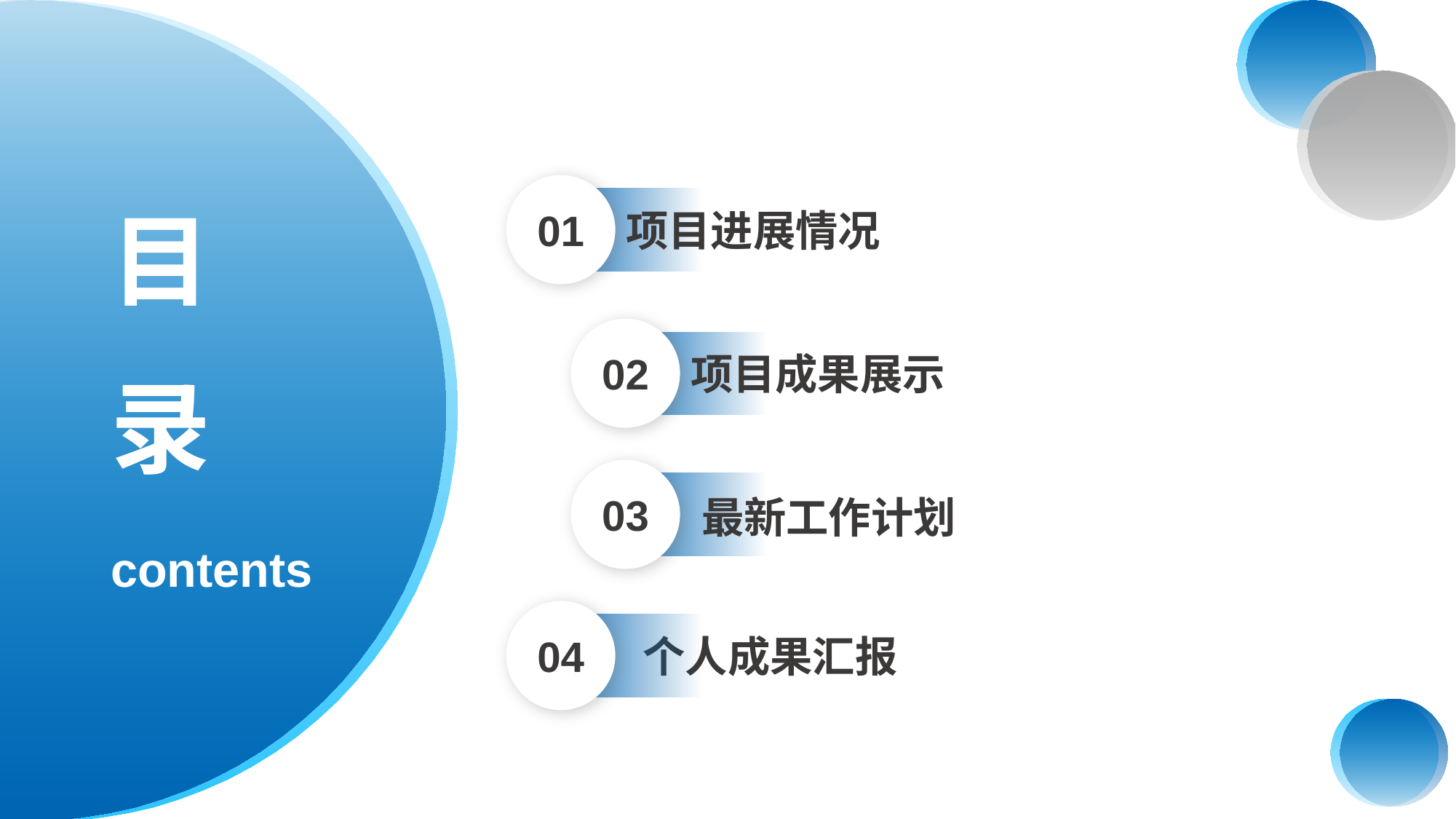

PPT模板 http://www.1ppt.com/moban/

01
项目进展情况
目

02
个人成果汇报
项目成果展示

03
录
最新工作计划

04
contents